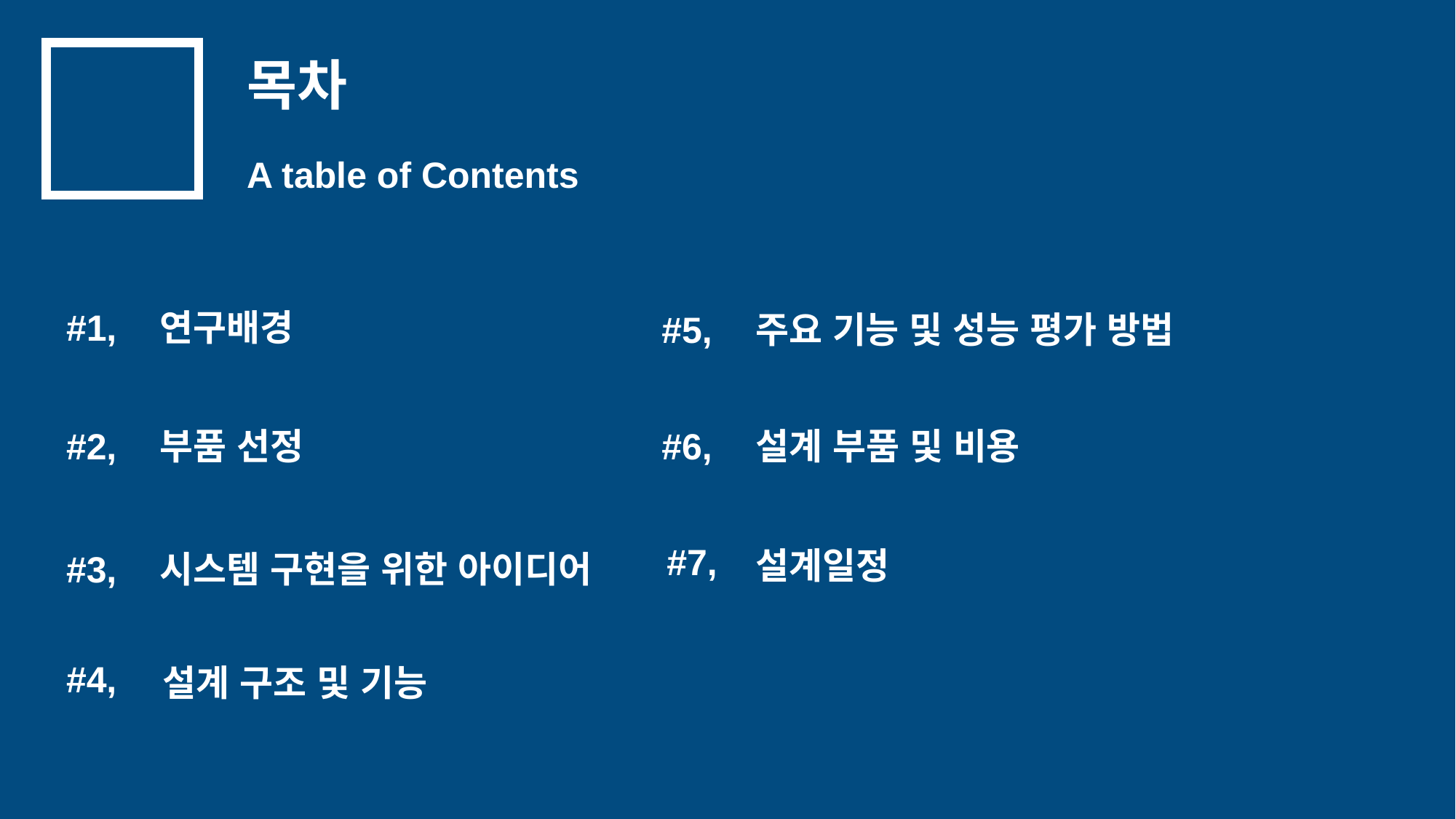

목차
A table of Contents
#1,
연구배경
#5,
주요 기능 및 성능 평가 방법
#2,
부품 선정
#6,
설계 부품 및 비용
#7,
설계일정
#3,
시스템 구현을 위한 아이디어
#4,
설계 구조 및 기능